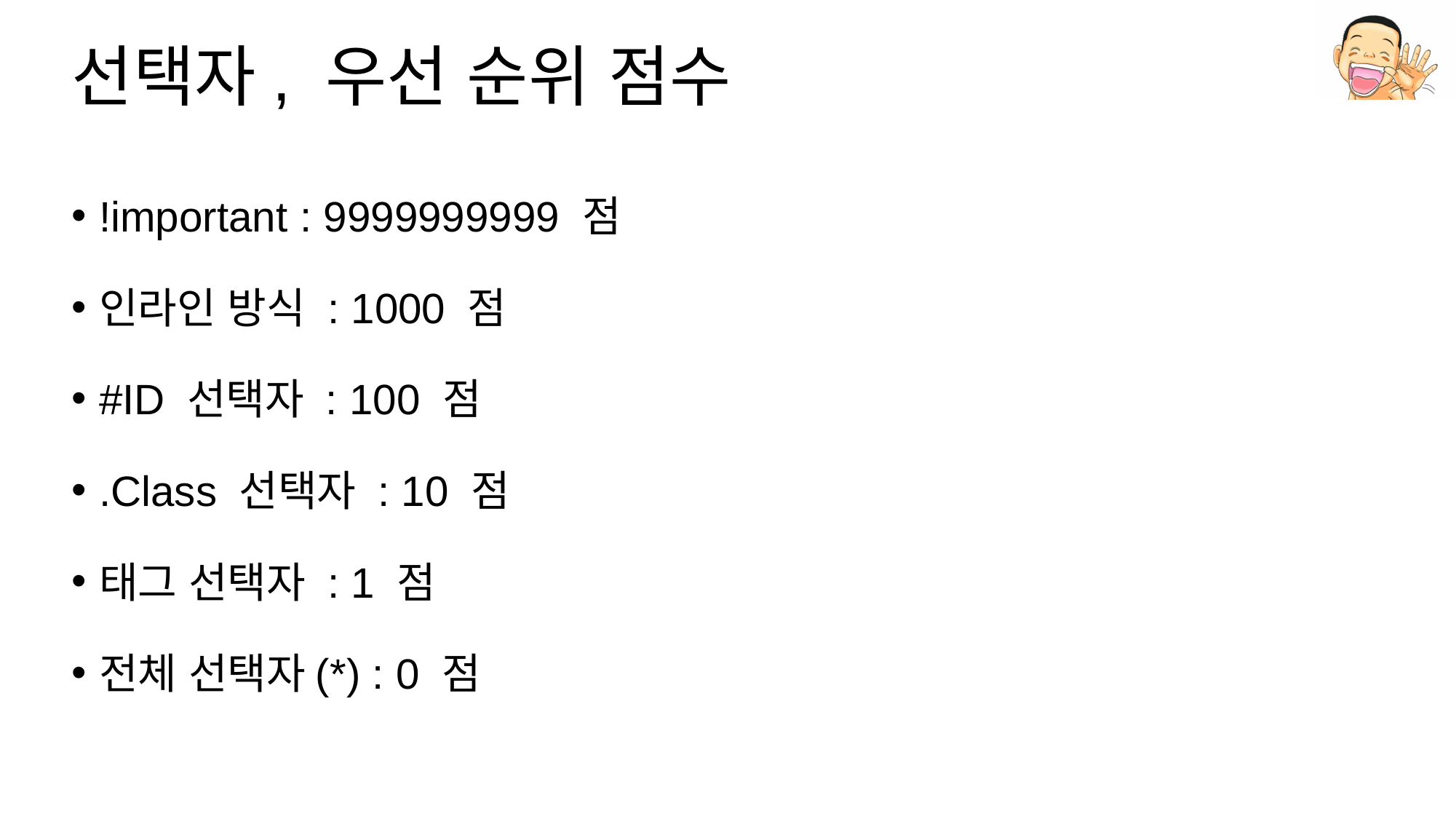

# 선택자, 우선 순위 점수
!important : 9999999999 점
인라인 방식 : 1000 점
#ID 선택자 : 100 점
.Class 선택자 : 10 점
태그 선택자 : 1 점
전체 선택자(*) : 0 점